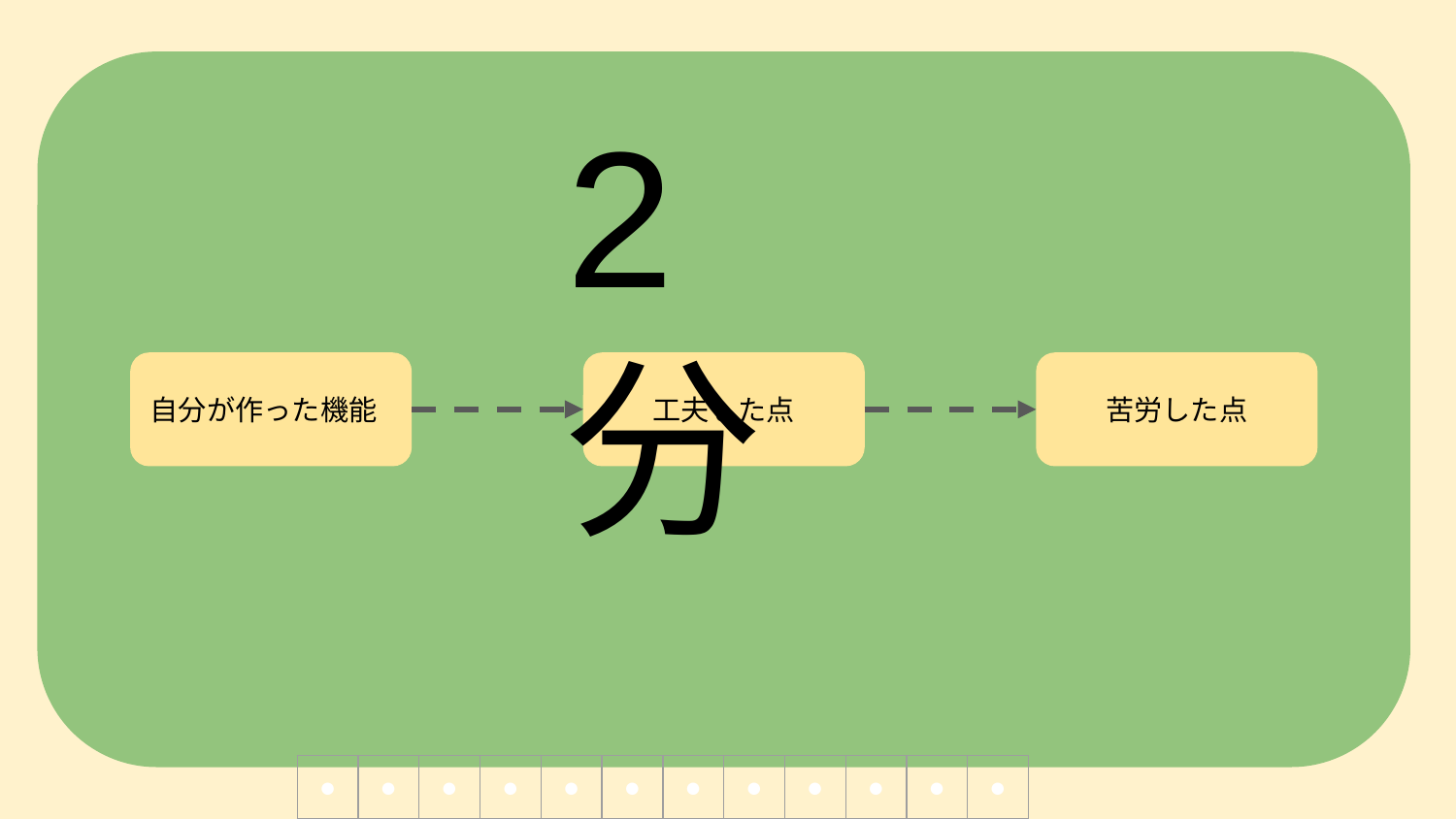

2分
自分が作った機能
工夫した点
苦労した点
| ● | ● | ● | ● | ● | ● | ● | ● | ● | ● | ● | ● |
| --- | --- | --- | --- | --- | --- | --- | --- | --- | --- | --- | --- |